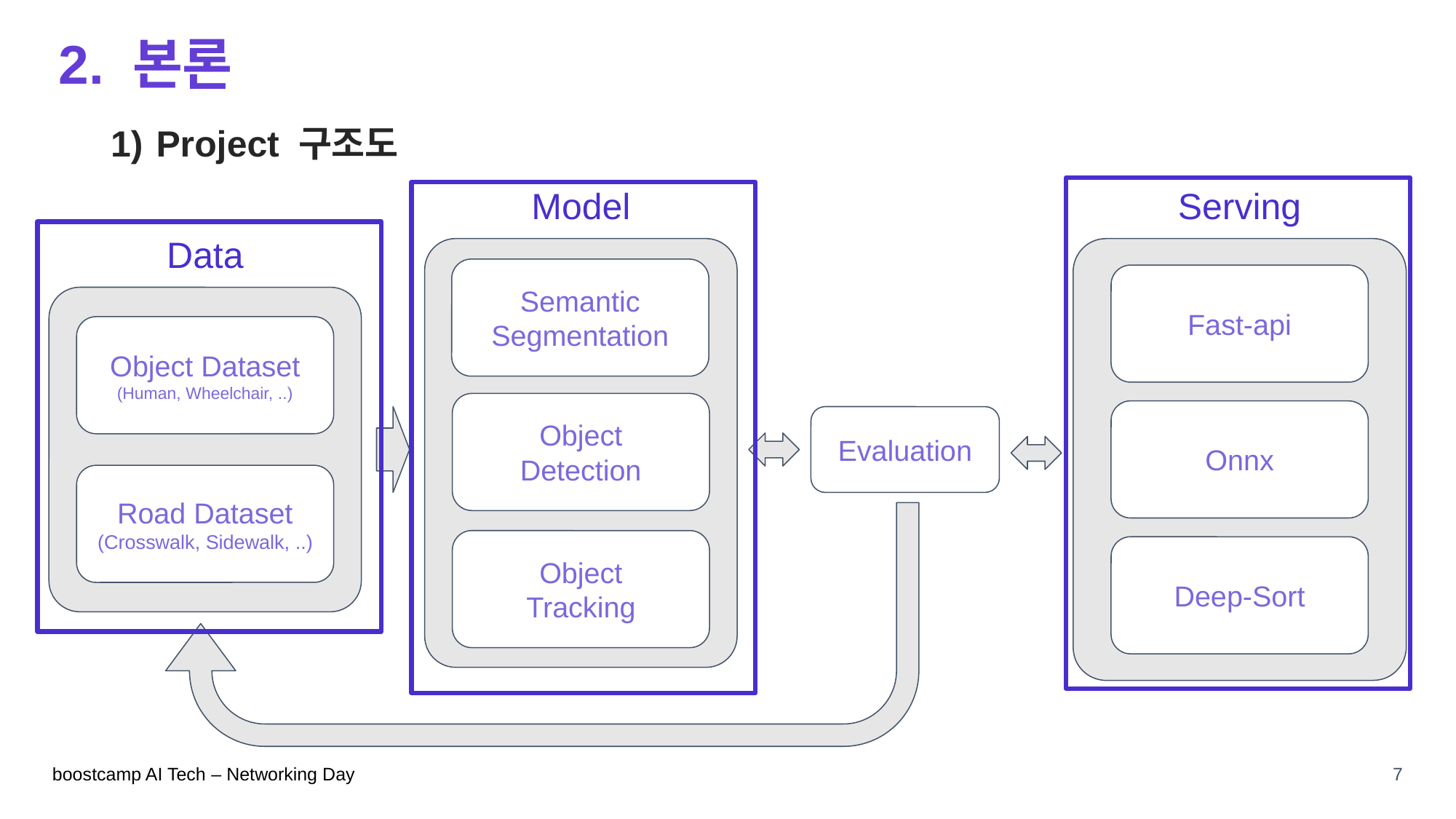

2. 본론
Project 구조도
Model
Serving

Data

Semantic
Segmentation
Fast-api

Object Dataset
(Human, Wheelchair, ..)
Road Dataset
(Crosswalk, Sidewalk, ..)
Object
Detection
Onnx

Evaluation

Object
Tracking
Deep-Sort
7